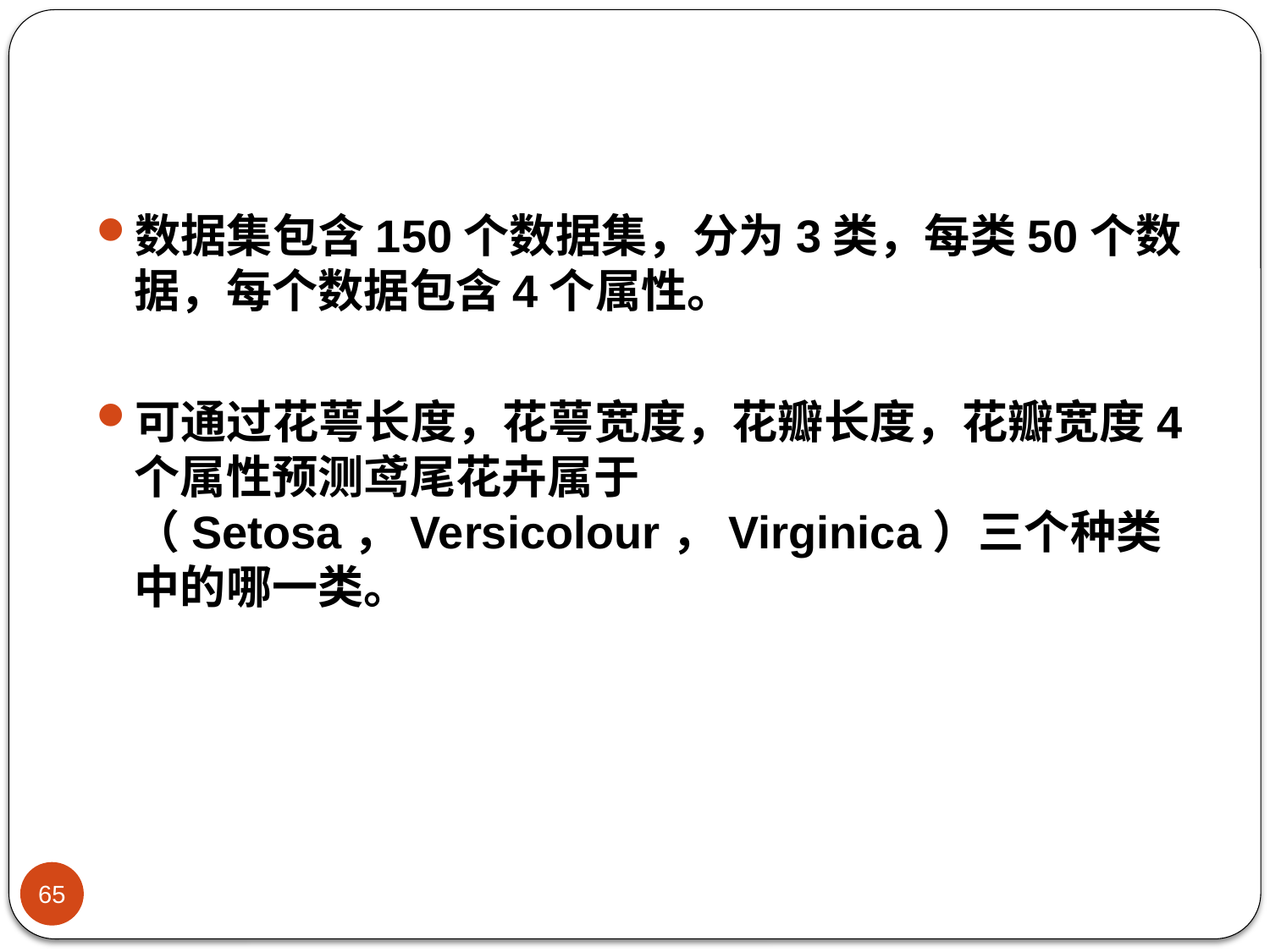

#
数据集包含150个数据集，分为3类，每类50个数据，每个数据包含4个属性。

可通过花萼长度，花萼宽度，花瓣长度，花瓣宽度4个属性预测鸢尾花卉属于（Setosa，Versicolour，Virginica）三个种类中的哪一类。
65